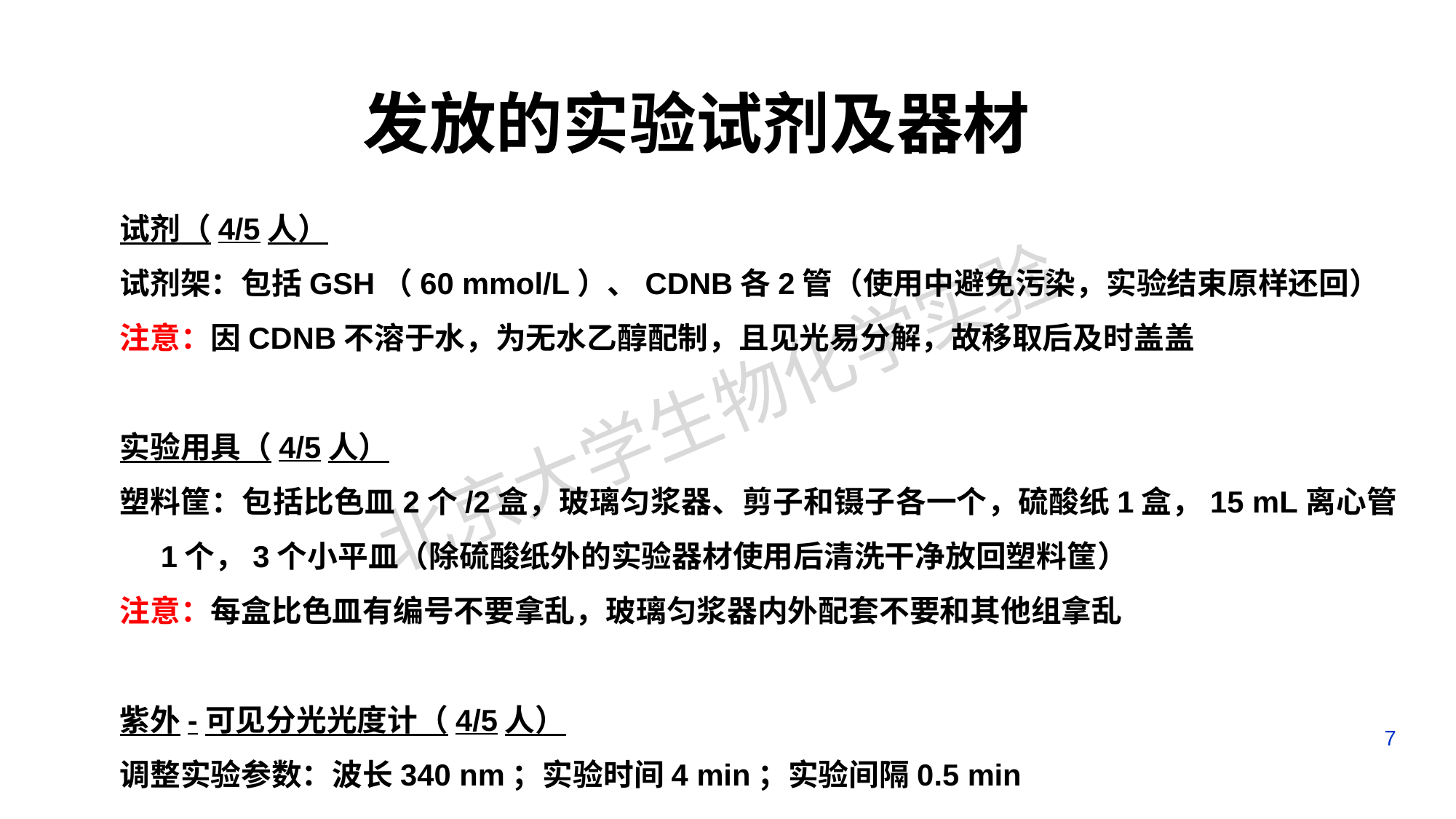

# 发放的实验试剂及器材
试剂（4/5人）
试剂架：包括GSH（60 mmol/L）、CDNB各2管（使用中避免污染，实验结束原样还回）
注意：因CDNB不溶于水，为无水乙醇配制，且见光易分解，故移取后及时盖盖

实验用具（4/5人）
塑料筐：包括比色皿2个/2盒，玻璃匀浆器、剪子和镊子各一个，硫酸纸1盒，15 mL离心管1个，3个小平皿（除硫酸纸外的实验器材使用后清洗干净放回塑料筐）
注意：每盒比色皿有编号不要拿乱，玻璃匀浆器内外配套不要和其他组拿乱

紫外-可见分光光度计（4/5人）
调整实验参数：波长340 nm；实验时间4 min；实验间隔0.5 min
7